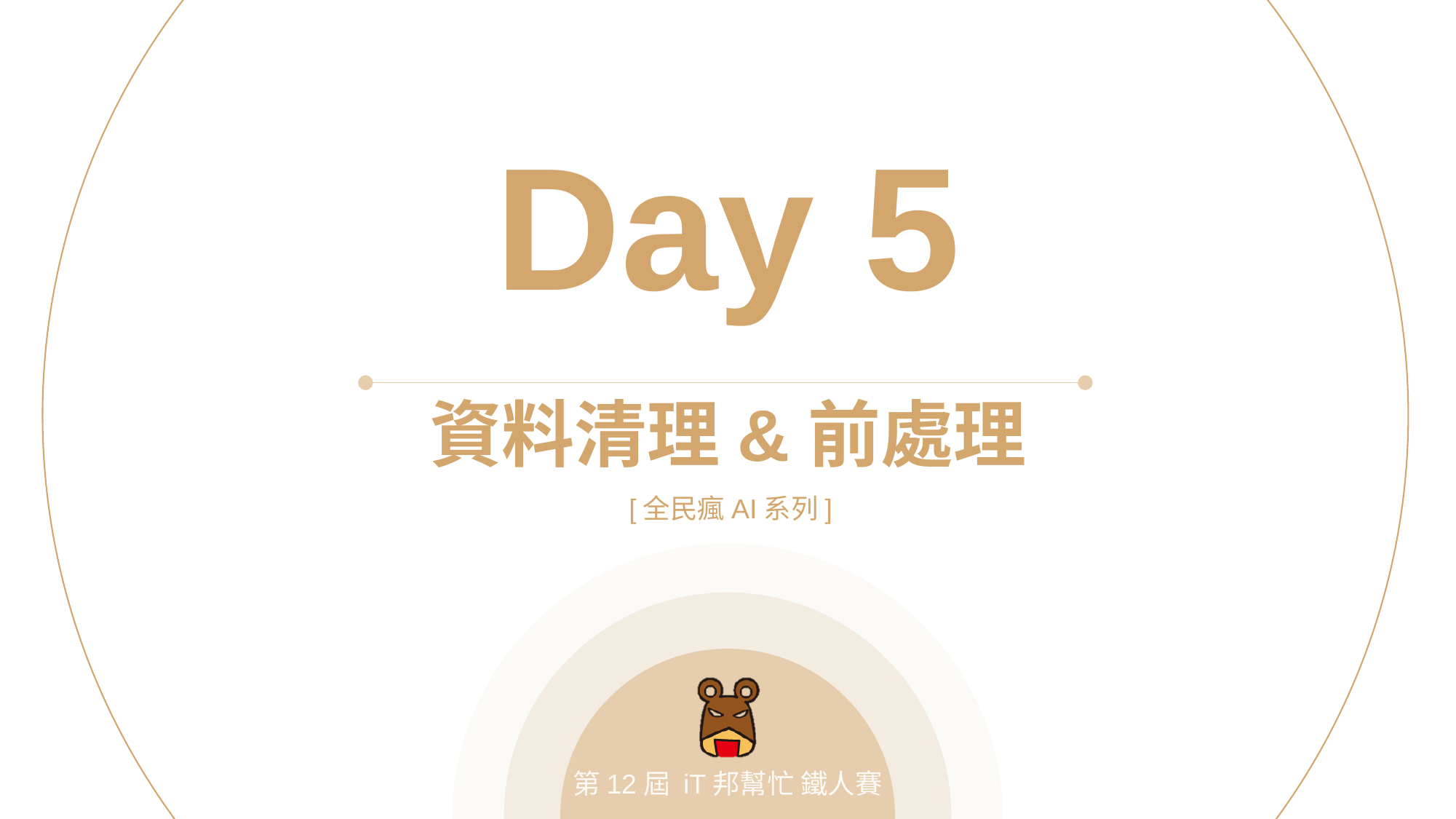

Day 5
資料清理&前處理
[全民瘋AI系列]
第12屆 iT邦幫忙 鐵人賽